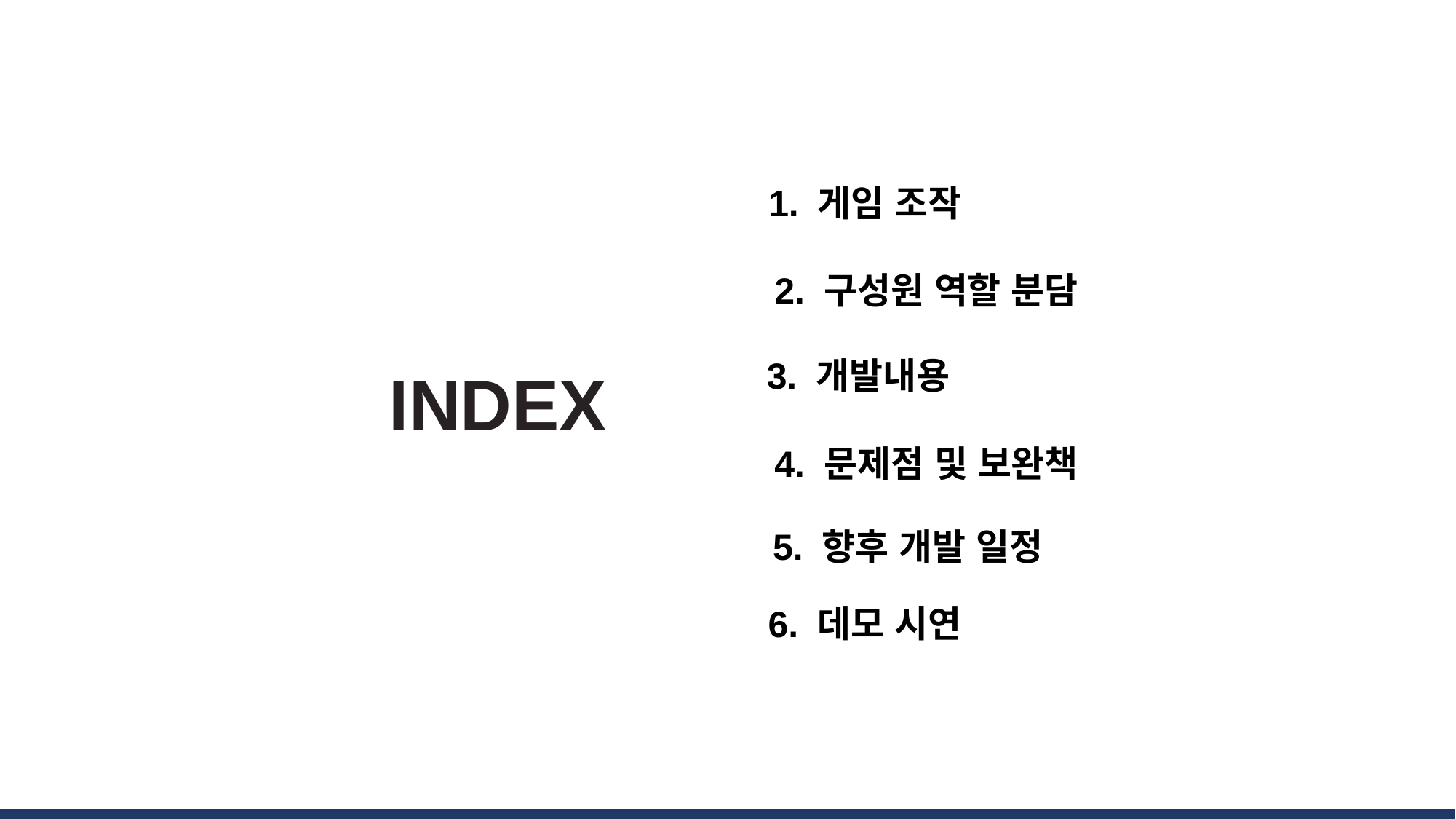

1. 게임 조작
2. 구성원 역할 분담
3. 개발내용
INDEX
4. 문제점 및 보완책
5. 향후 개발 일정
6. 데모 시연